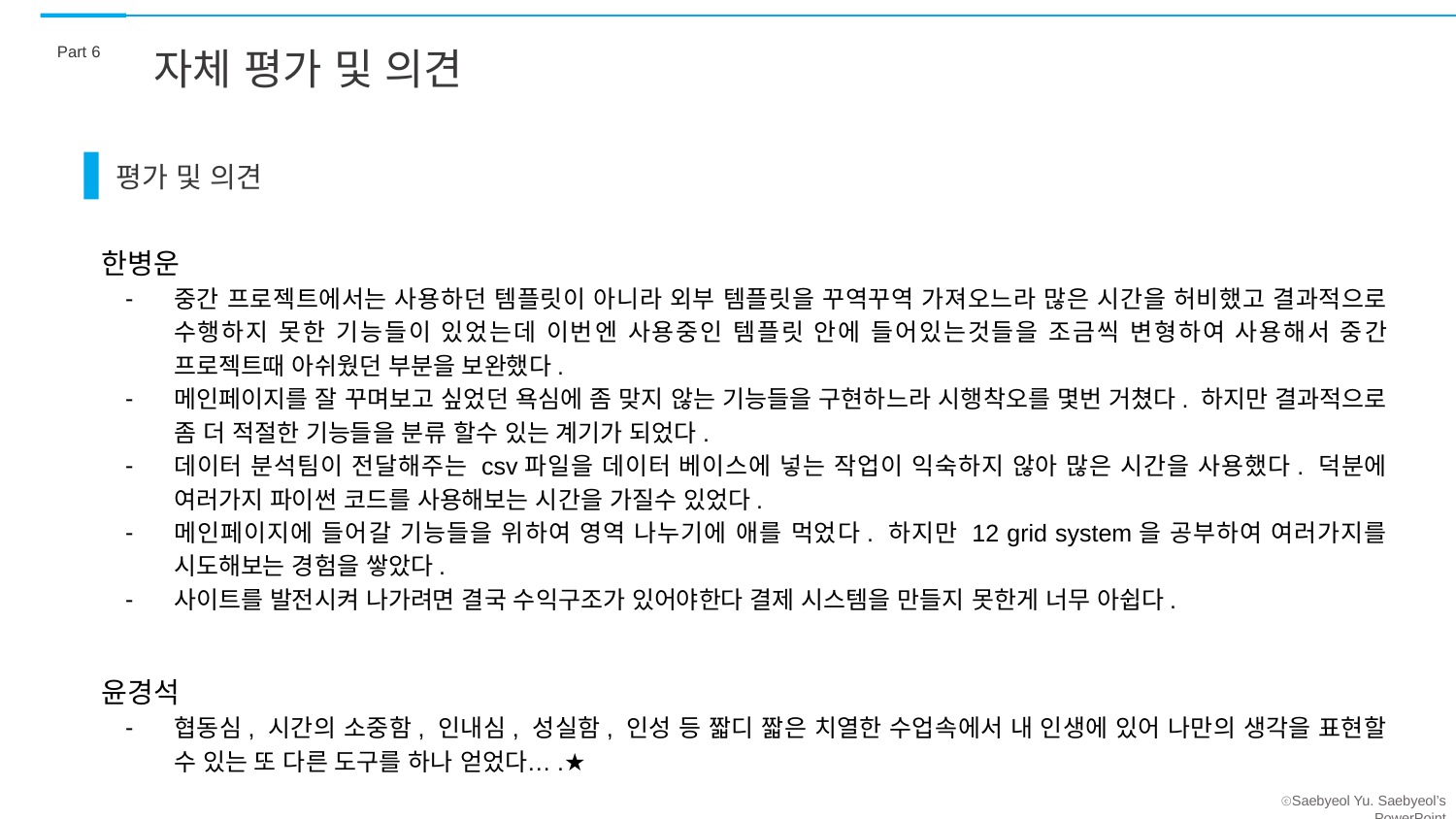

Part 6
자체 평가 및 의견

평가 및 의견
한병운
중간 프로젝트에서는 사용하던 템플릿이 아니라 외부 템플릿을 꾸역꾸역 가져오느라 많은 시간을 허비했고 결과적으로 수행하지 못한 기능들이 있었는데 이번엔 사용중인 템플릿 안에 들어있는것들을 조금씩 변형하여 사용해서 중간 프로젝트때 아쉬웠던 부분을 보완했다.
메인페이지를 잘 꾸며보고 싶었던 욕심에 좀 맞지 않는 기능들을 구현하느라 시행착오를 몇번 거쳤다. 하지만 결과적으로 좀 더 적절한 기능들을 분류 할수 있는 계기가 되었다.
데이터 분석팀이 전달해주는 csv파일을 데이터 베이스에 넣는 작업이 익숙하지 않아 많은 시간을 사용했다. 덕분에 여러가지 파이썬 코드를 사용해보는 시간을 가질수 있었다.
메인페이지에 들어갈 기능들을 위하여 영역 나누기에 애를 먹었다. 하지만 12 grid system을 공부하여 여러가지를 시도해보는 경험을 쌓았다.
사이트를 발전시켜 나가려면 결국 수익구조가 있어야한다 결제 시스템을 만들지 못한게 너무 아쉽다.
윤경석
협동심, 시간의 소중함, 인내심, 성실함, 인성 등 짧디 짧은 치열한 수업속에서 내 인생에 있어 나만의 생각을 표현할 수 있는 또 다른 도구를 하나 얻었다….★